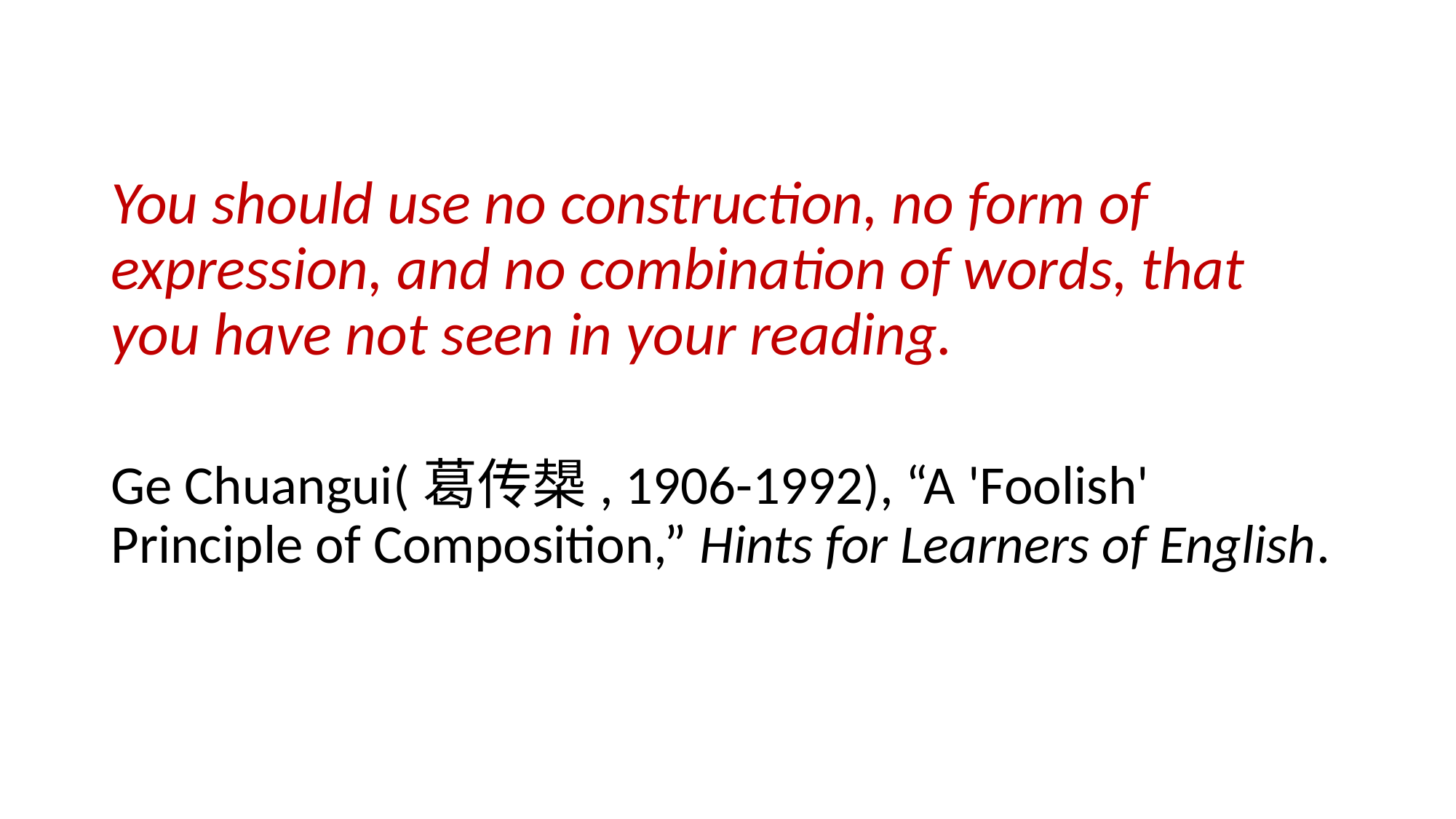

You should use no construction, no form of expression, and no combination of words, that you have not seen in your reading.

Ge Chuangui(葛传槼, 1906-1992), “A 'Foolish' Principle of Composition,” Hints for Learners of English.